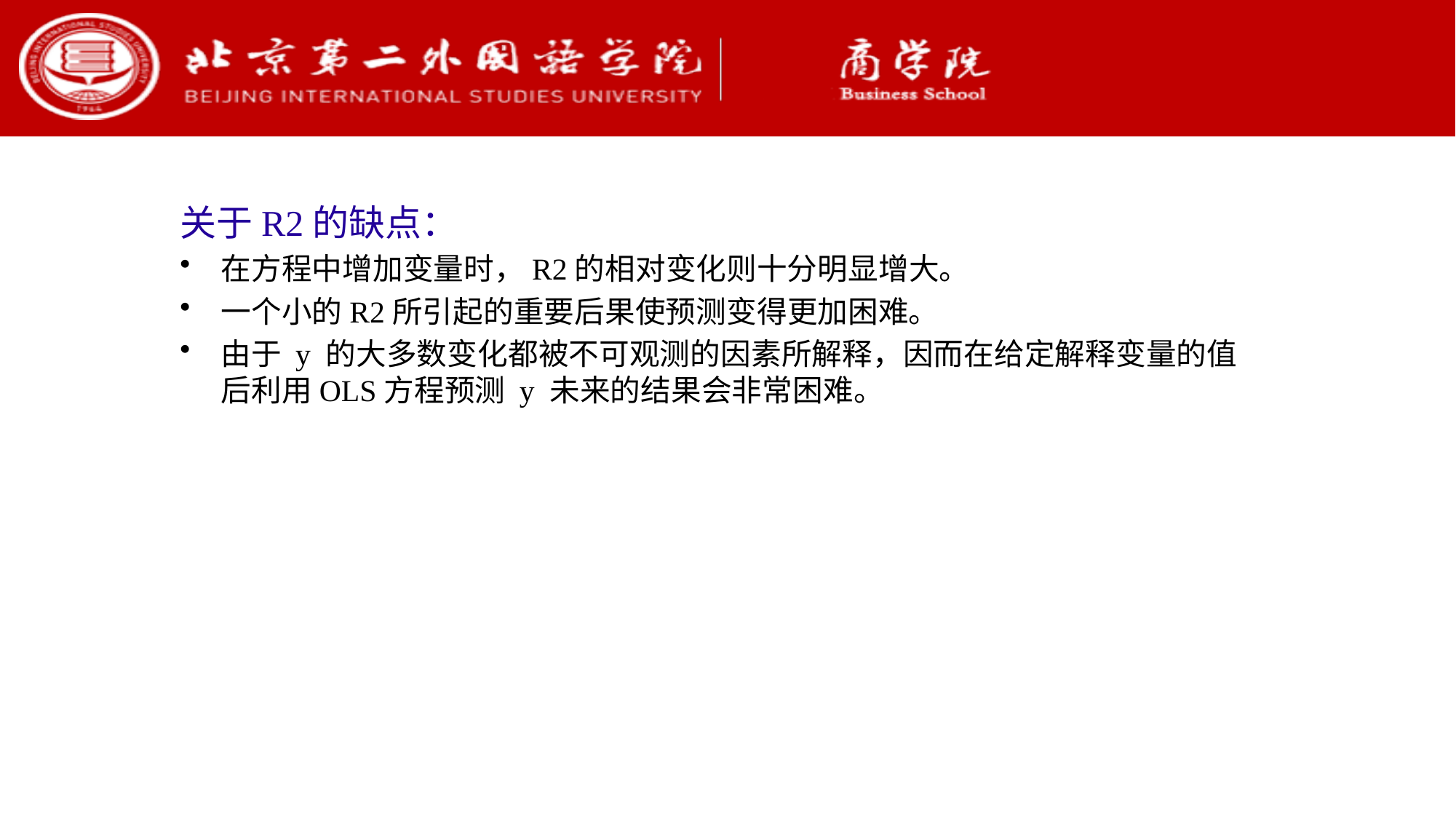

关于R2的缺点：
在方程中增加变量时，R2的相对变化则十分明显增大。
一个小的R2所引起的重要后果使预测变得更加困难。
由于 y 的大多数变化都被不可观测的因素所解释，因而在给定解释变量的值后利用OLS方程预测 y 未来的结果会非常困难。